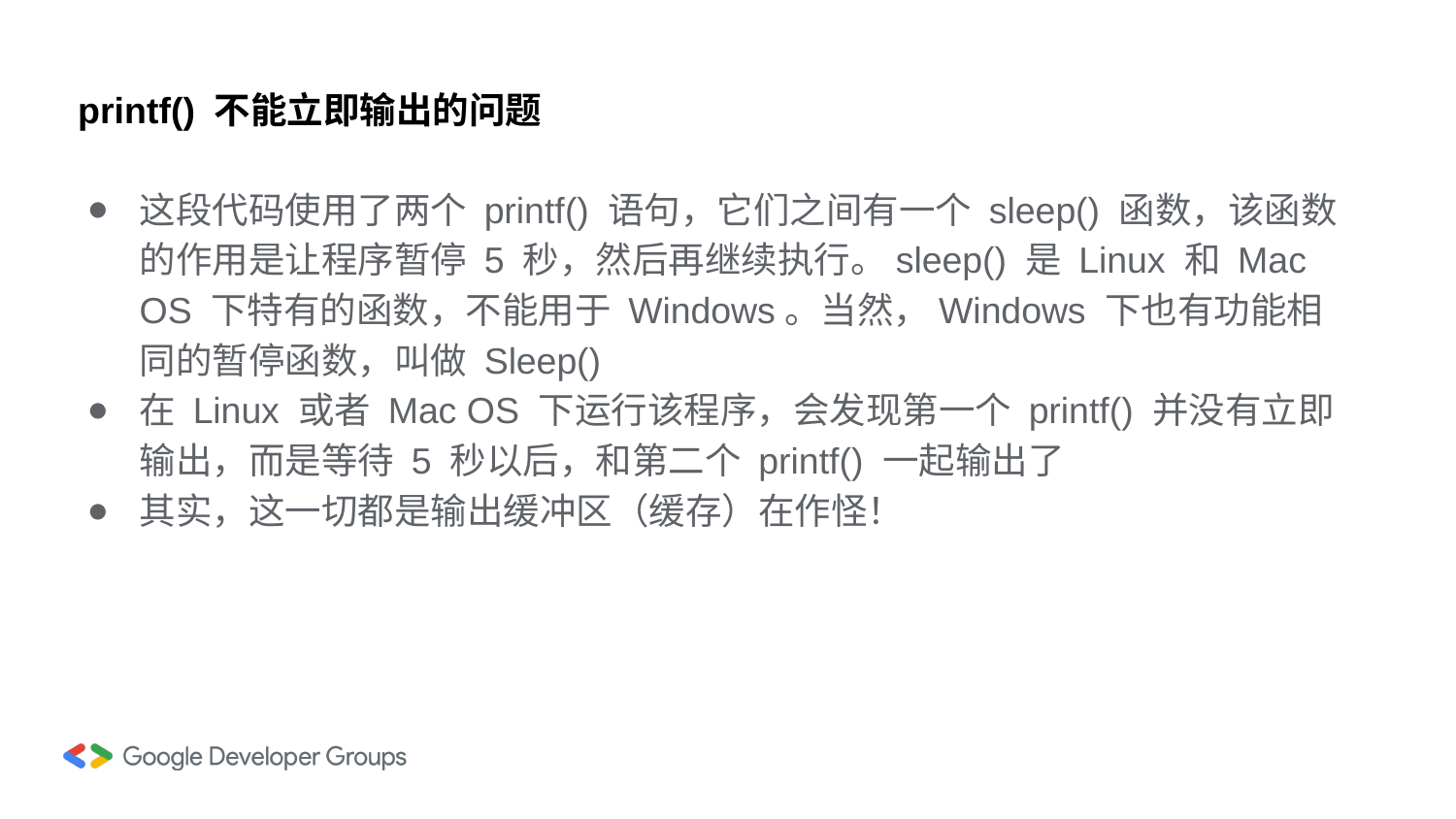

# printf() 不能立即输出的问题
这段代码使用了两个 printf() 语句，它们之间有一个 sleep() 函数，该函数的作用是让程序暂停 5 秒，然后再继续执行。sleep() 是 Linux 和 Mac OS 下特有的函数，不能用于 Windows。当然，Windows 下也有功能相同的暂停函数，叫做 Sleep()
在 Linux 或者 Mac OS 下运行该程序，会发现第一个 printf() 并没有立即输出，而是等待 5 秒以后，和第二个 printf() 一起输出了
其实，这一切都是输出缓冲区（缓存）在作怪！